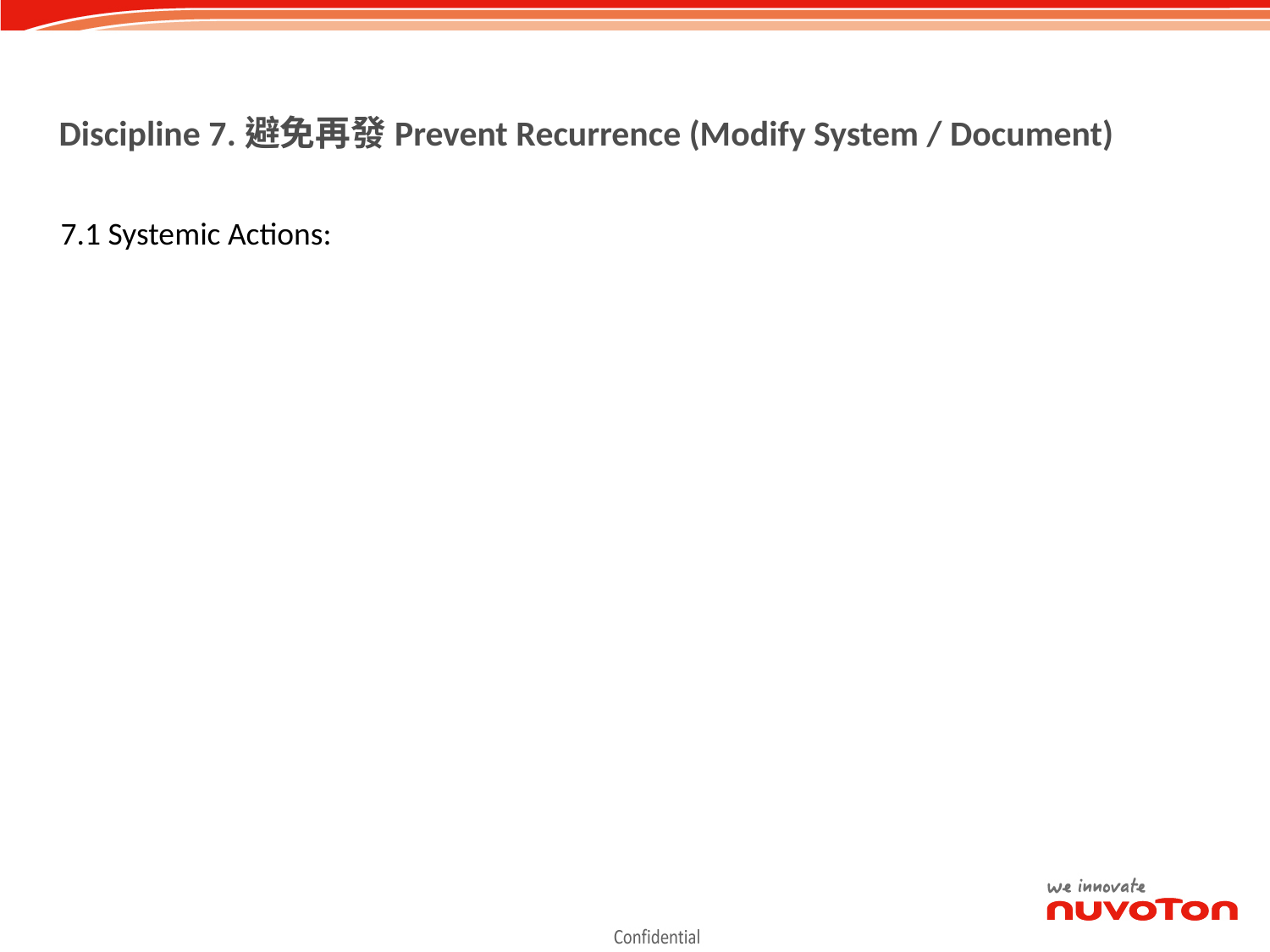

Discipline 7.避免再發Prevent Recurrence (Modify System / Document)
7.1 Systemic Actions: